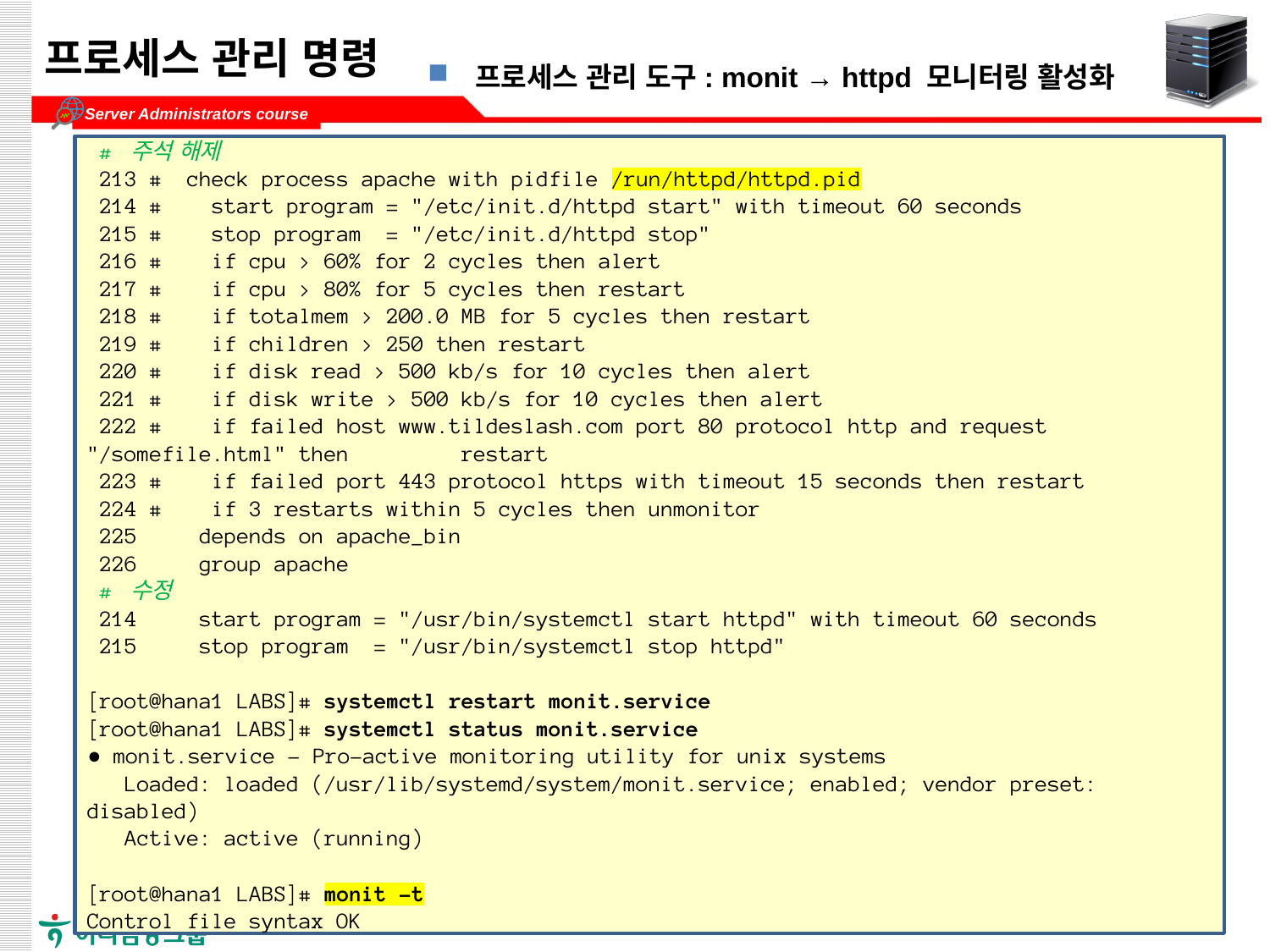

# 프로세스 관리 명령
프로세스 관리 도구: monit → httpd 모니터링 활성화

 # 주석 해제
 213 #  check process apache with pidfile /run/httpd/httpd.pid
 214 #    start program = "/etc/init.d/httpd start" with timeout 60 seconds
 215 #    stop program  = "/etc/init.d/httpd stop"
 216 #    if cpu > 60% for 2 cycles then alert
 217 #    if cpu > 80% for 5 cycles then restart
 218 #    if totalmem > 200.0 MB for 5 cycles then restart
 219 #    if children > 250 then restart
 220 #    if disk read > 500 kb/s for 10 cycles then alert
 221 #    if disk write > 500 kb/s for 10 cycles then alert
 222 #    if failed host www.tildeslash.com port 80 protocol http and request "/somefile.html" then         restart
 223 #    if failed port 443 protocol https with timeout 15 seconds then restart
 224 #    if 3 restarts within 5 cycles then unmonitor
 225     depends on apache_bin
 226     group apache
 # 수정
 214     start program = "/usr/bin/systemctl start httpd" with timeout 60 seconds
 215     stop program  = "/usr/bin/systemctl stop httpd"

[root@hana1 LABS]# systemctl restart monit.service
[root@hana1 LABS]# systemctl status monit.service
● monit.service - Pro-active monitoring utility for unix systems
   Loaded: loaded (/usr/lib/systemd/system/monit.service; enabled; vendor preset: disabled)
   Active: active (running)

[root@hana1 LABS]# monit -t
Control file syntax OK